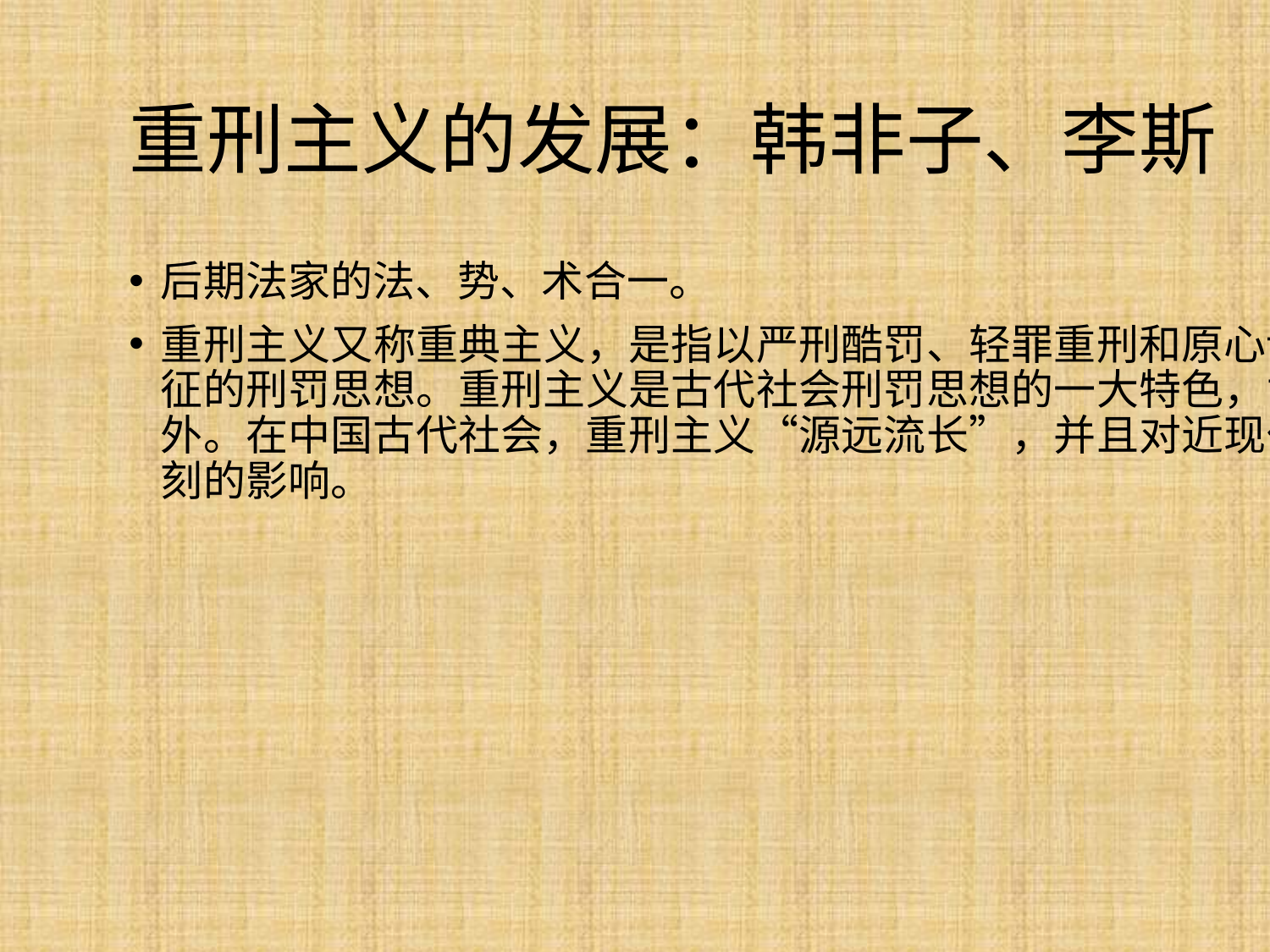

# 重刑主义的发展：韩非子、李斯
后期法家的法、势、术合一。
重刑主义又称重典主义，是指以严刑酷罚、轻罪重刑和原心论罪等为主要特征的刑罚思想。重刑主义是古代社会刑罚思想的一大特色，世界各国概莫能外。在中国古代社会，重刑主义“源远流长”，并且对近现代社会产生了深刻的影响。